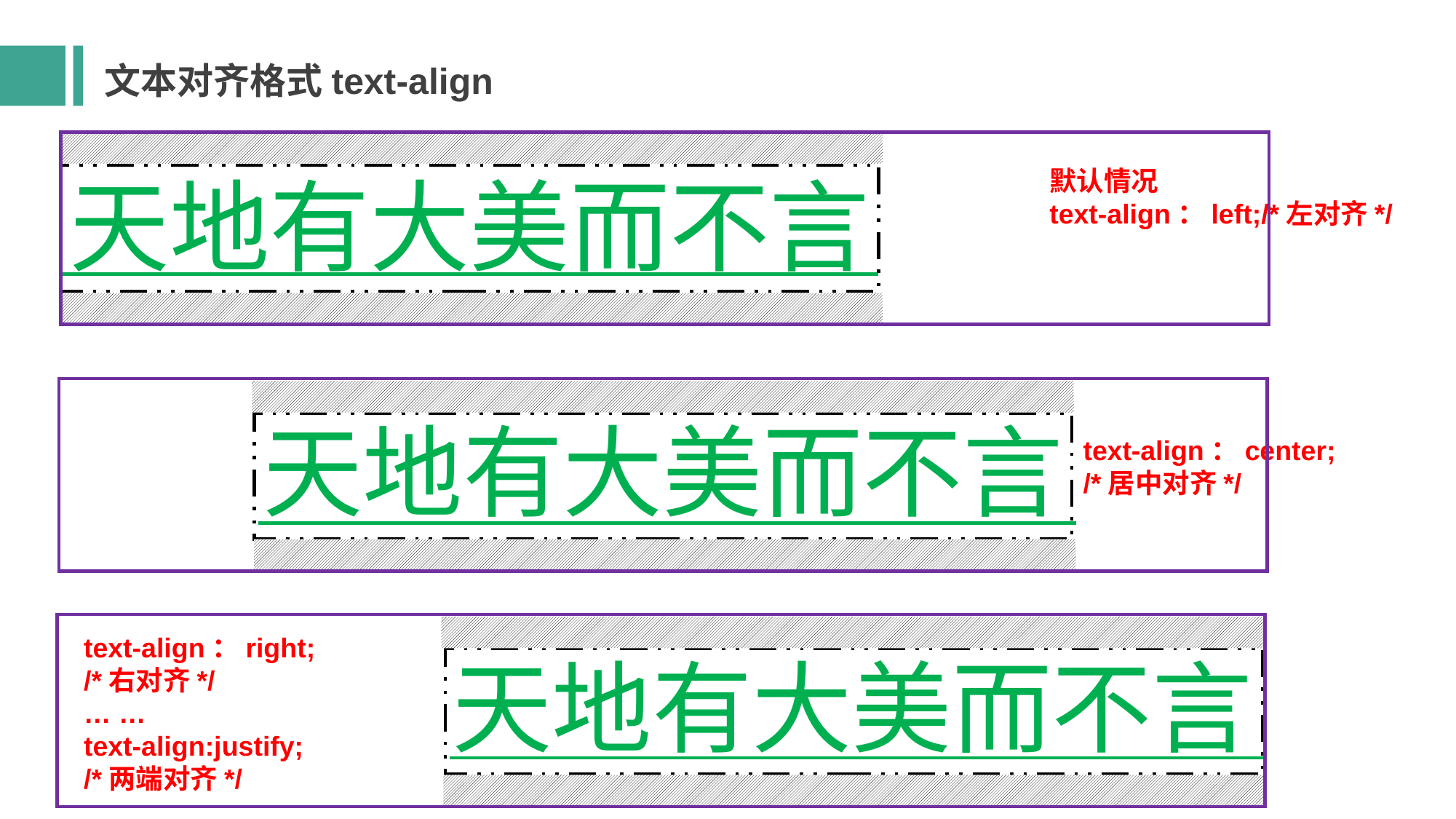

文本对齐格式text-align

天地有大美而不言

默认情况
text-align：left;/*左对齐*/

天地有大美而不言

text-align：center;
/*居中对齐*/

天地有大美而不言

text-align：right;
/*右对齐*/
… …
text-align:justify;
/*两端对齐*/